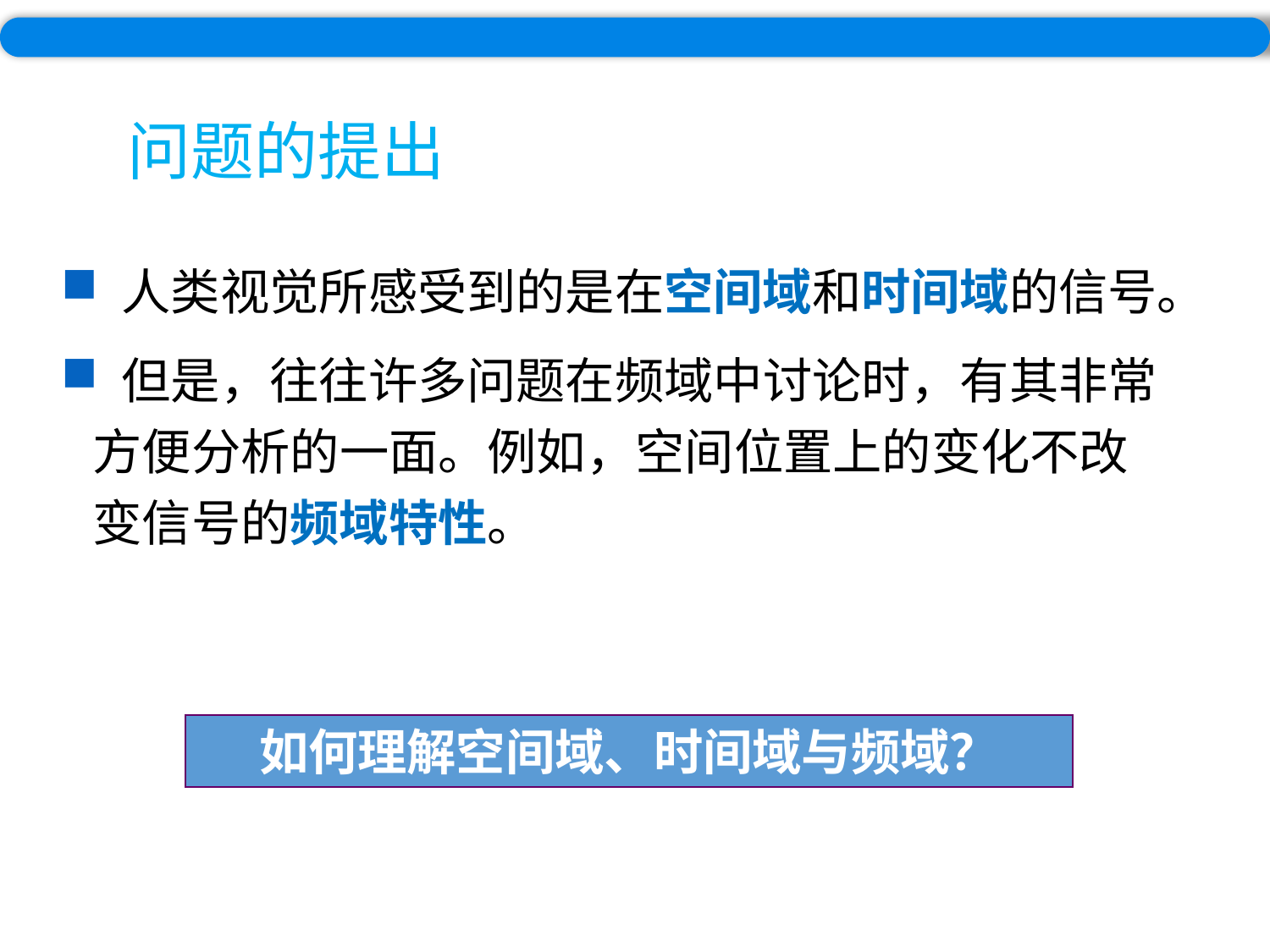

# 问题的提出
 人类视觉所感受到的是在空间域和时间域的信号。
 但是，往往许多问题在频域中讨论时，有其非常方便分析的一面。例如，空间位置上的变化不改变信号的频域特性。

如何理解空间域、时间域与频域？